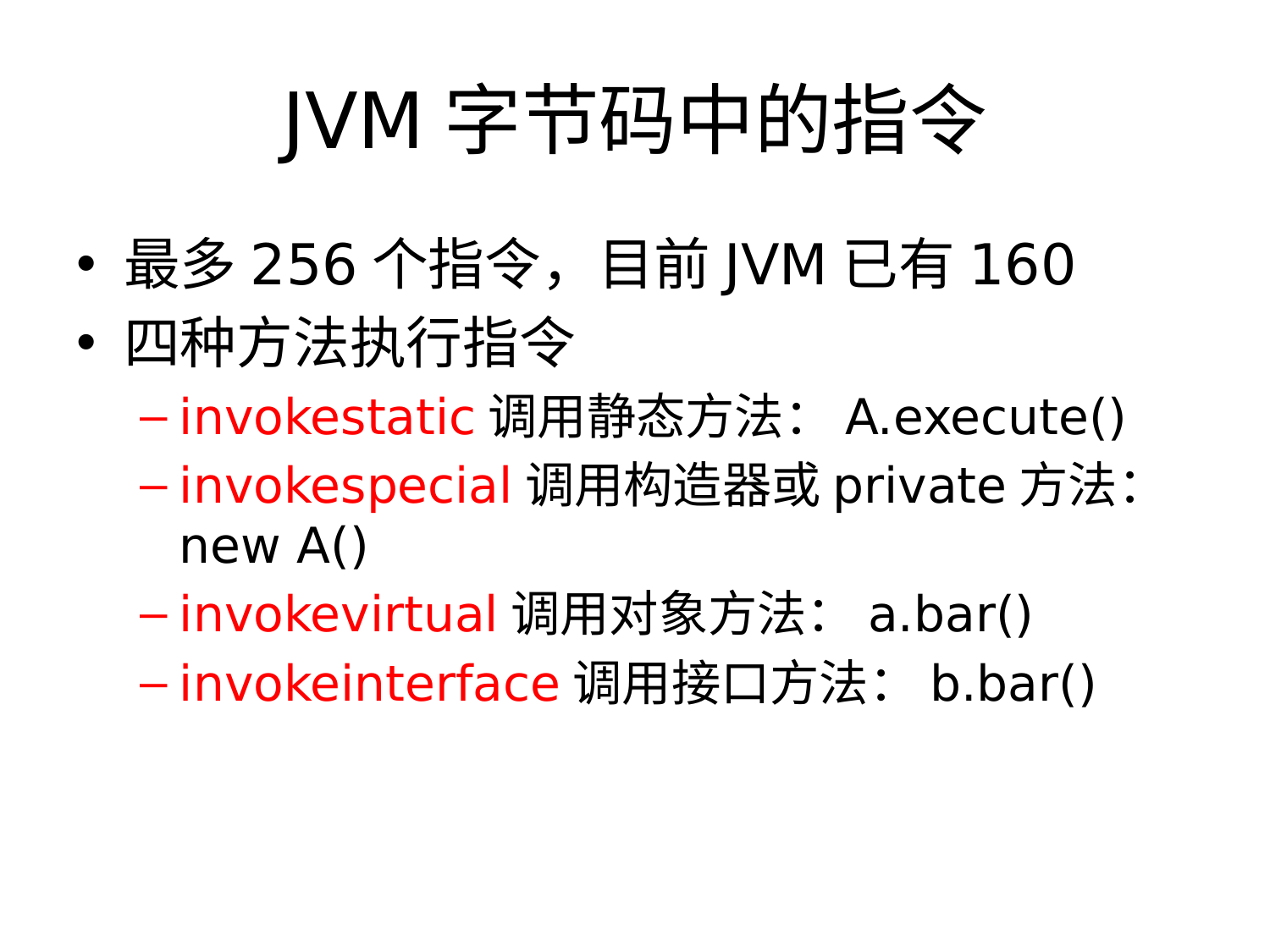

# JVM字节码中的指令
最多256个指令，目前JVM已有160
四种方法执行指令
invokestatic调用静态方法：A.execute()
invokespecial调用构造器或private方法：new A()
invokevirtual调用对象方法：a.bar()
invokeinterface调用接口方法：b.bar()